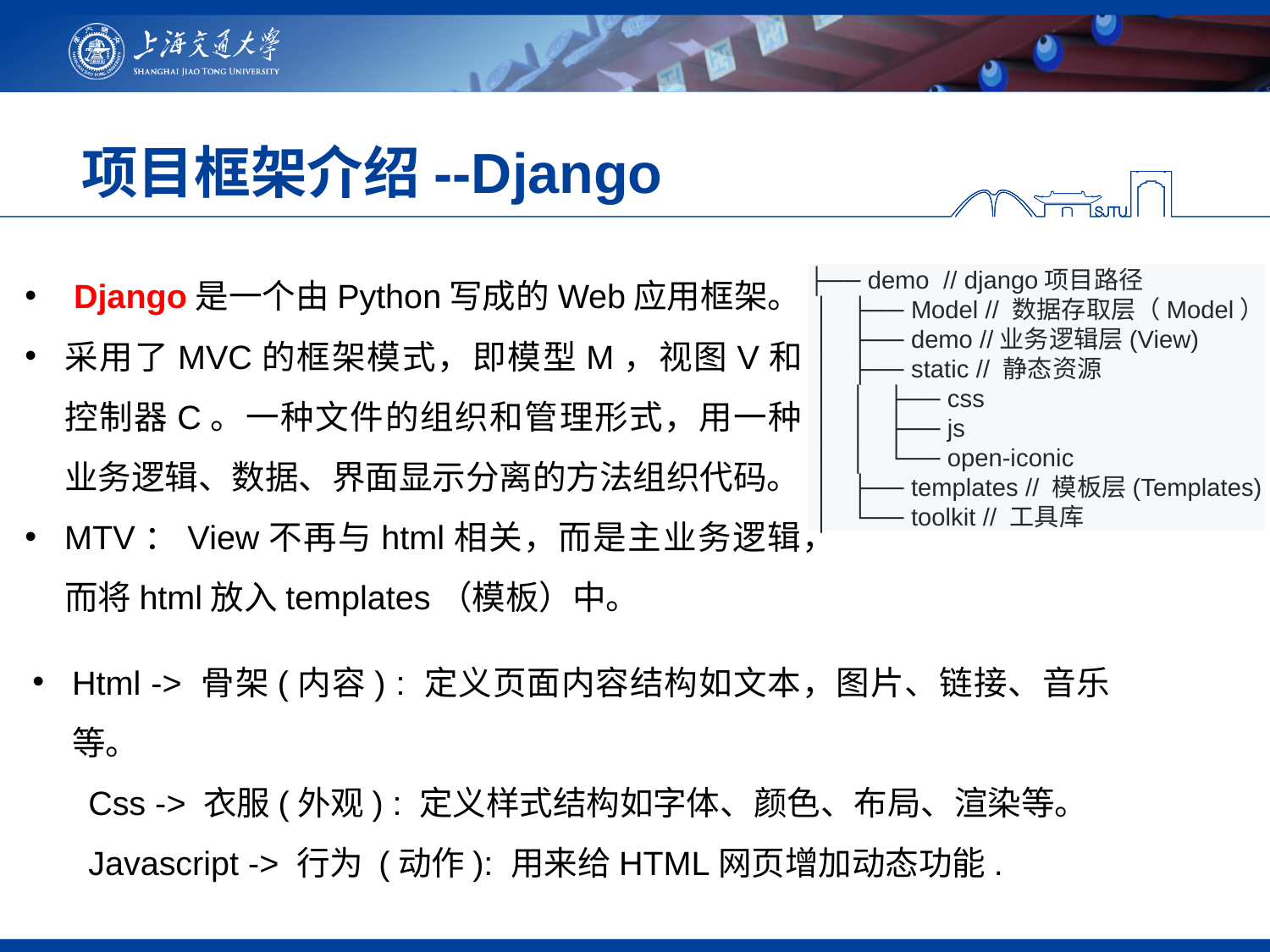

# 项目框架介绍--Django
 Django是一个由Python写成的Web应用框架。
采用了MVC的框架模式，即模型M，视图V和控制器C。一种文件的组织和管理形式，用一种业务逻辑、数据、界面显示分离的方法组织代码。
MTV：View不再与html相关，而是主业务逻辑，而将html放入templates（模板）中。
├── demo  // django项目路径
 │   ├── Model // 数据存取层（Model）
 │   ├── demo //业务逻辑层(View)
 │   ├── static // 静态资源
 │   │   ├── css
 │   │   ├── js
 │   │   └── open-iconic
 │   ├── templates // 模板层(Templates)
 │   └── toolkit // 工具库
Html -> 骨架(内容) : 定义页面内容结构如文本，图片、链接、音乐等。
      Css -> 衣服(外观) : 定义样式结构如字体、颜色、布局、渲染等。
      Javascript -> 行为 (动作): 用来给HTML网页增加动态功能.